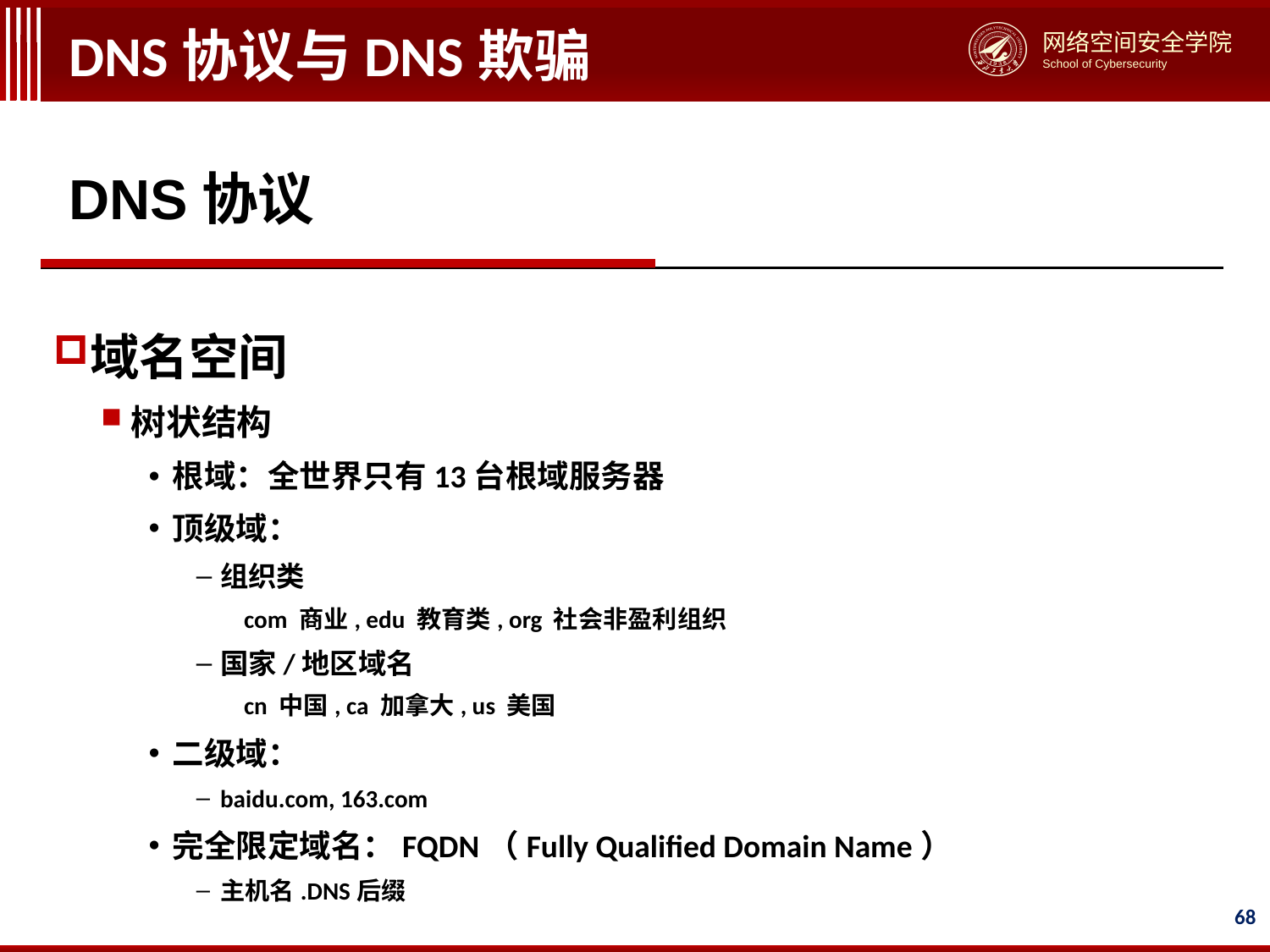

# DNS协议与DNS欺骗
DNS协议
域名空间
树状结构
根域：全世界只有13台根域服务器
顶级域：
组织类
com 商业, edu 教育类, org 社会非盈利组织
国家/地区域名
cn 中国, ca 加拿大, us 美国
二级域：
baidu.com, 163.com
完全限定域名：FQDN（Fully Qualified Domain Name）
主机名.DNS后缀